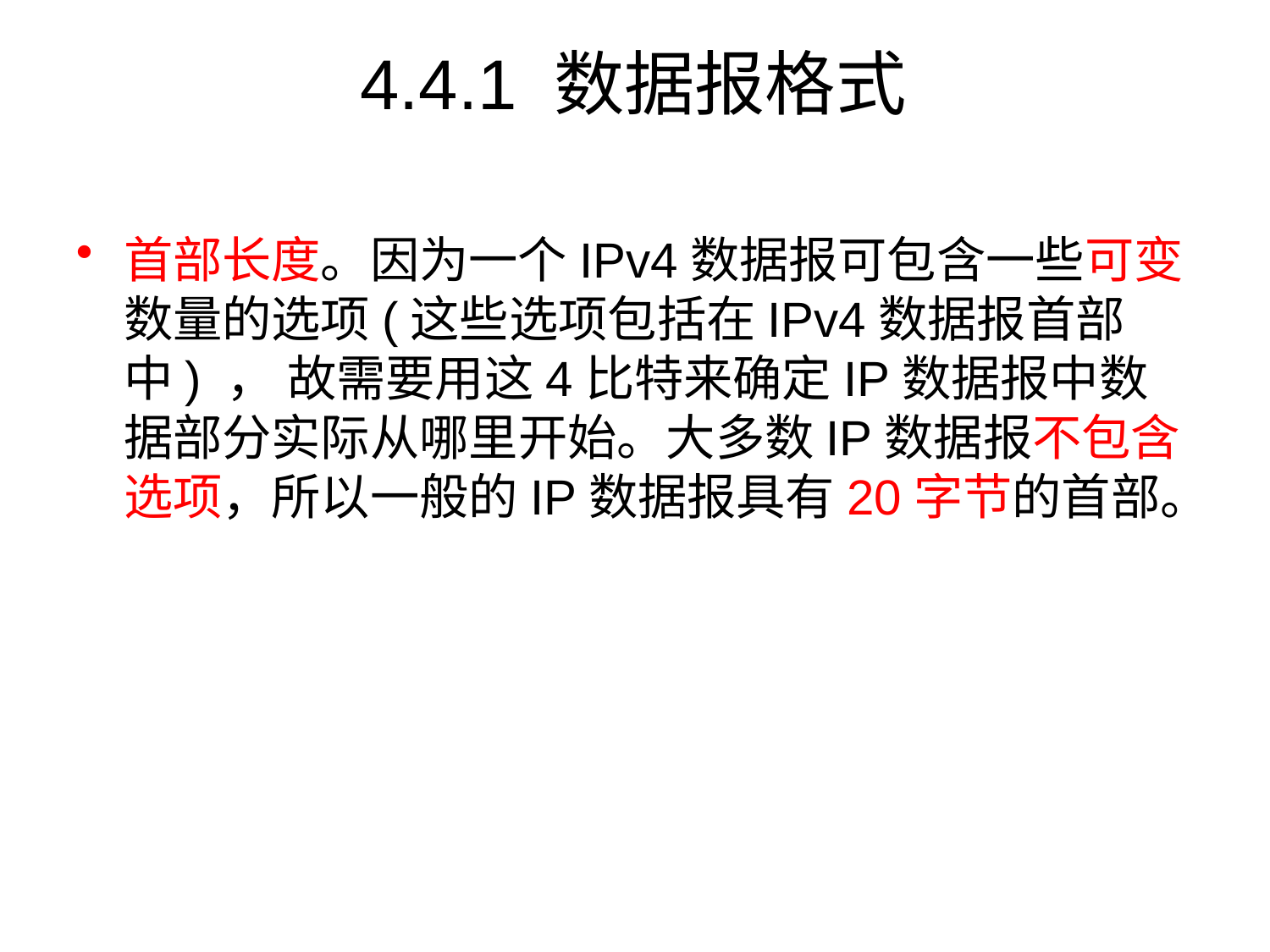

# 4.4.1 数据报格式
首部长度。因为一个IPv4数据报可包含一些可变数量的选项(这些选项包括在IPv4数据报首部中) ， 故需要用这4比特来确定IP数据报中数据部分实际从哪里开始。大多数IP数据报不包含选项，所以一般的IP数据报具有20字节的首部。